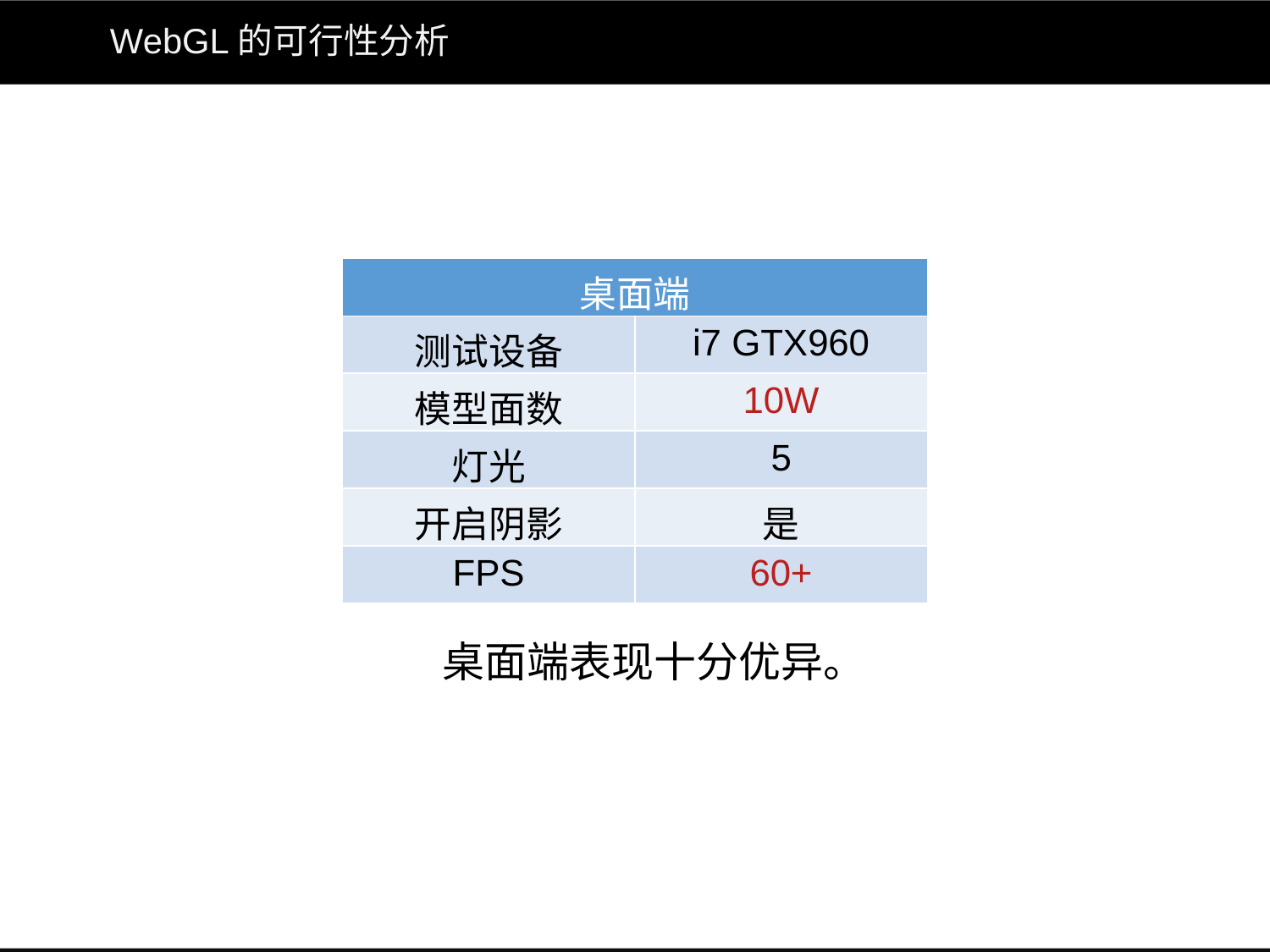

# WebGL的可行性分析
| 桌面端 |  |
| --- | --- |
| 测试设备 | i7 GTX960 |
| 模型面数 | 10W |
| 灯光 | 5 |
| 开启阴影 | 是 |
| FPS | 60+ |
桌面端表现十分优异。